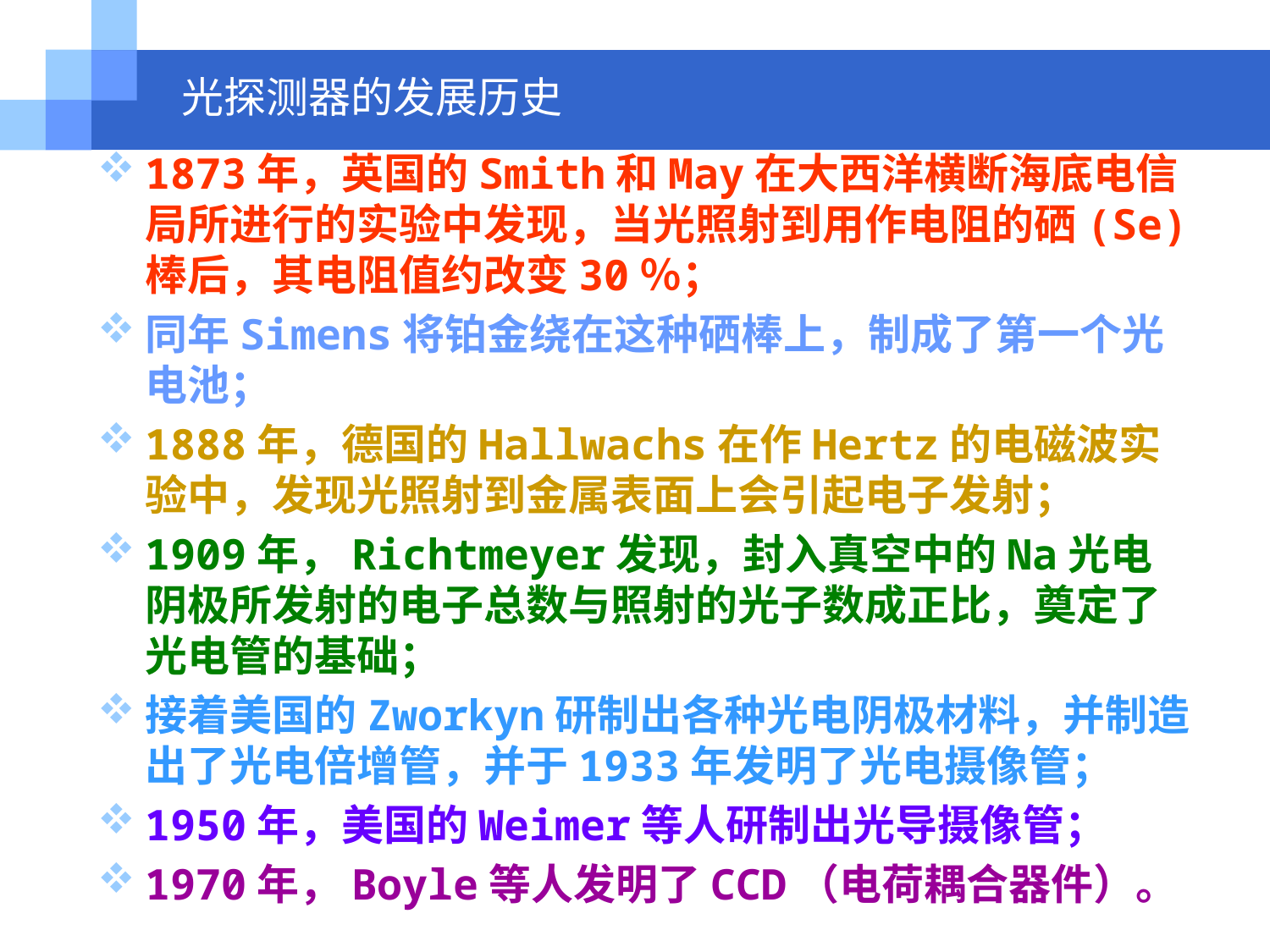

# 光探测器的发展历史
1873年，英国的Smith和May在大西洋横断海底电信局所进行的实验中发现，当光照射到用作电阻的硒(Se)棒后，其电阻值约改变30％；
同年Simens将铂金绕在这种硒棒上，制成了第一个光电池；
1888年，德国的Hallwachs在作Hertz的电磁波实验中，发现光照射到金属表面上会引起电子发射；
1909年，Richtmeyer发现，封入真空中的Na光电阴极所发射的电子总数与照射的光子数成正比，奠定了光电管的基础；
接着美国的Zworkyn研制出各种光电阴极材料，并制造出了光电倍增管，并于1933年发明了光电摄像管；
1950年，美国的Weimer等人研制出光导摄像管；
1970年，Boyle等人发明了CCD（电荷耦合器件）。